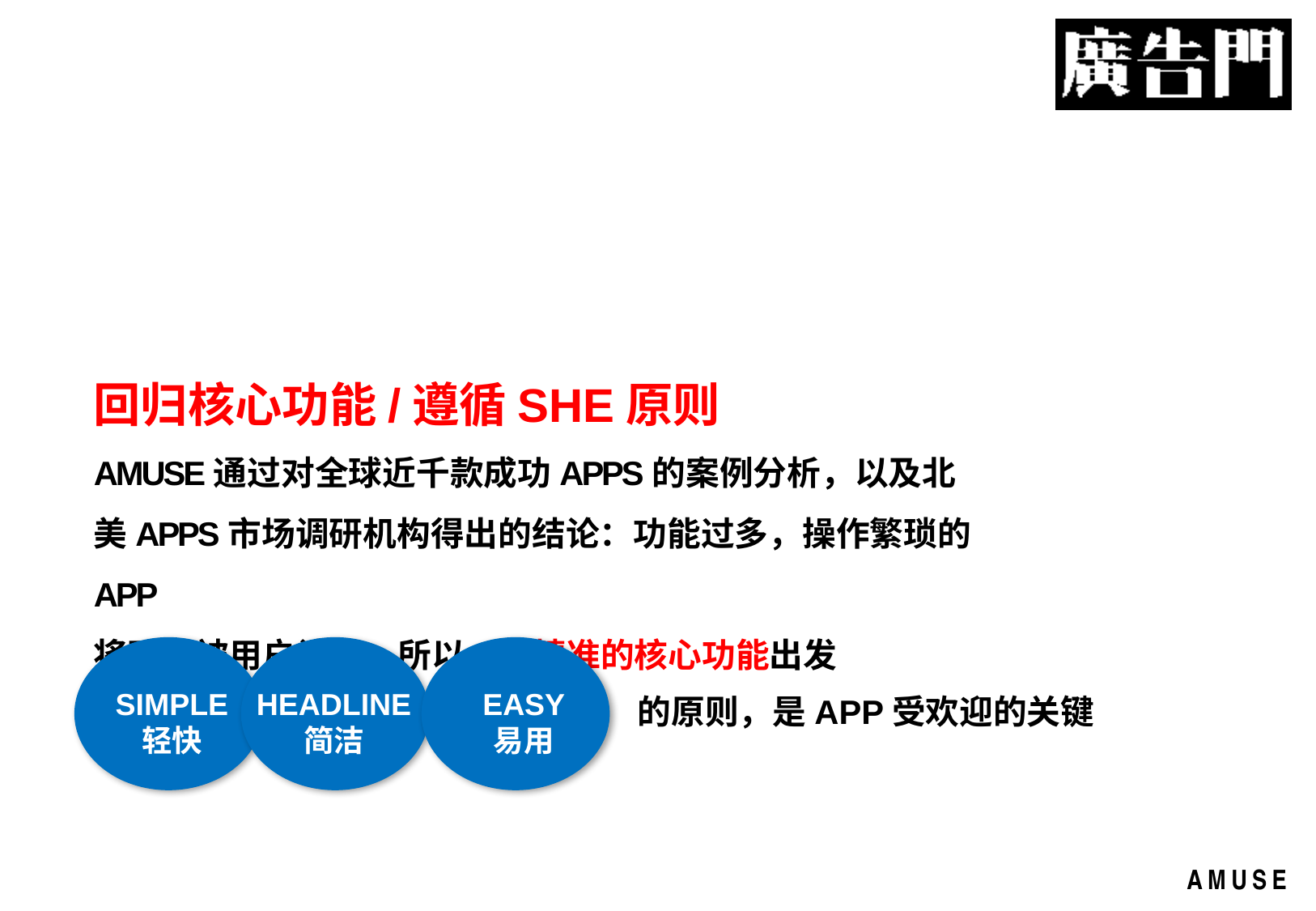

回归核心功能/遵循SHE原则
AMUSE通过对全球近千款成功APPS的案例分析，以及北美APPS市场调研机构得出的结论：功能过多，操作繁琐的APP
将不会被用户认可，所以，从精准的核心功能出发

SIMPLE
轻快
HEADLINE
简洁
EASY
易用
 的原则，是APP受欢迎的关键